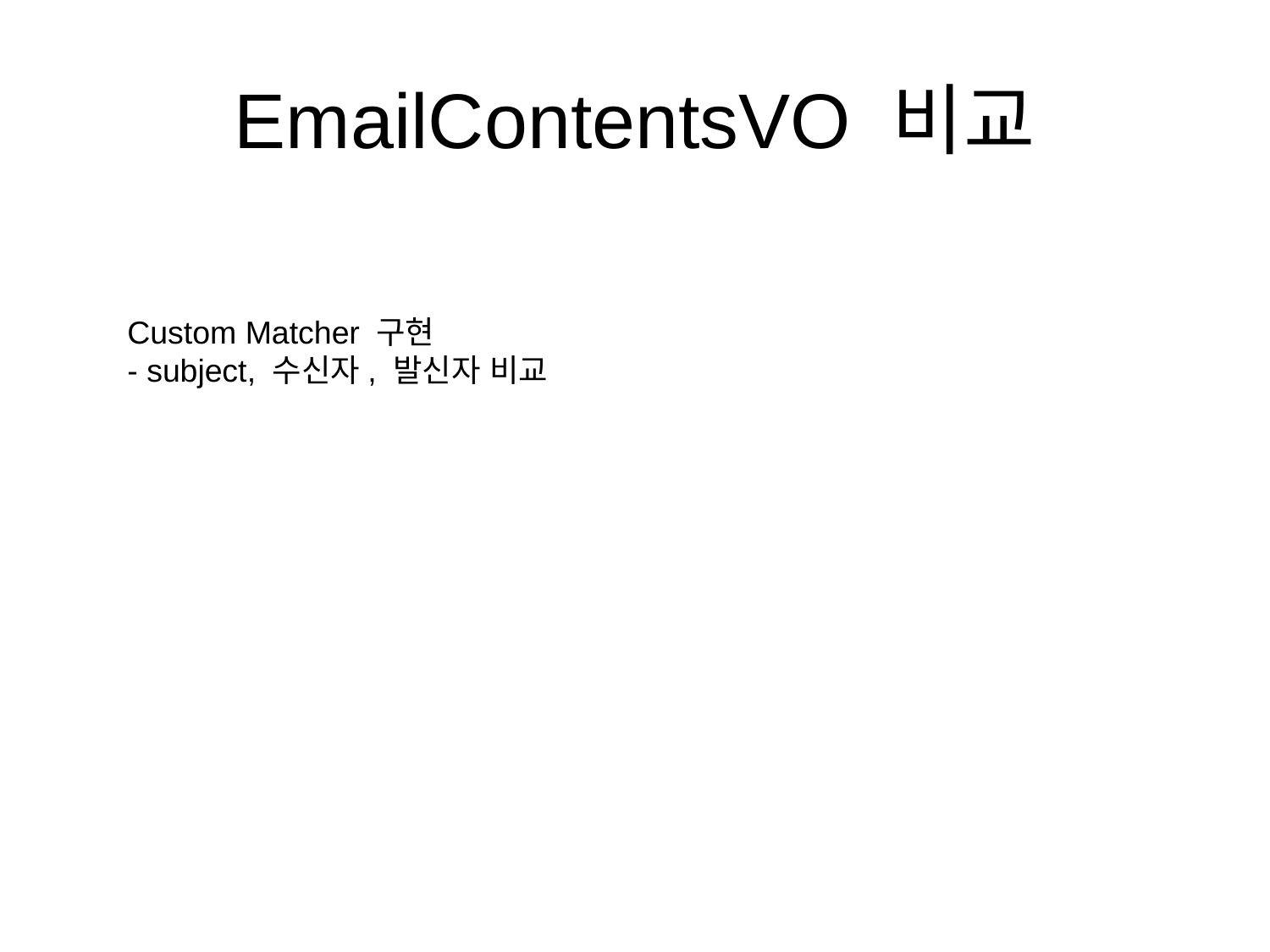

# EmailContentsVO 비교
Custom Matcher 구현
- subject, 수신자, 발신자 비교